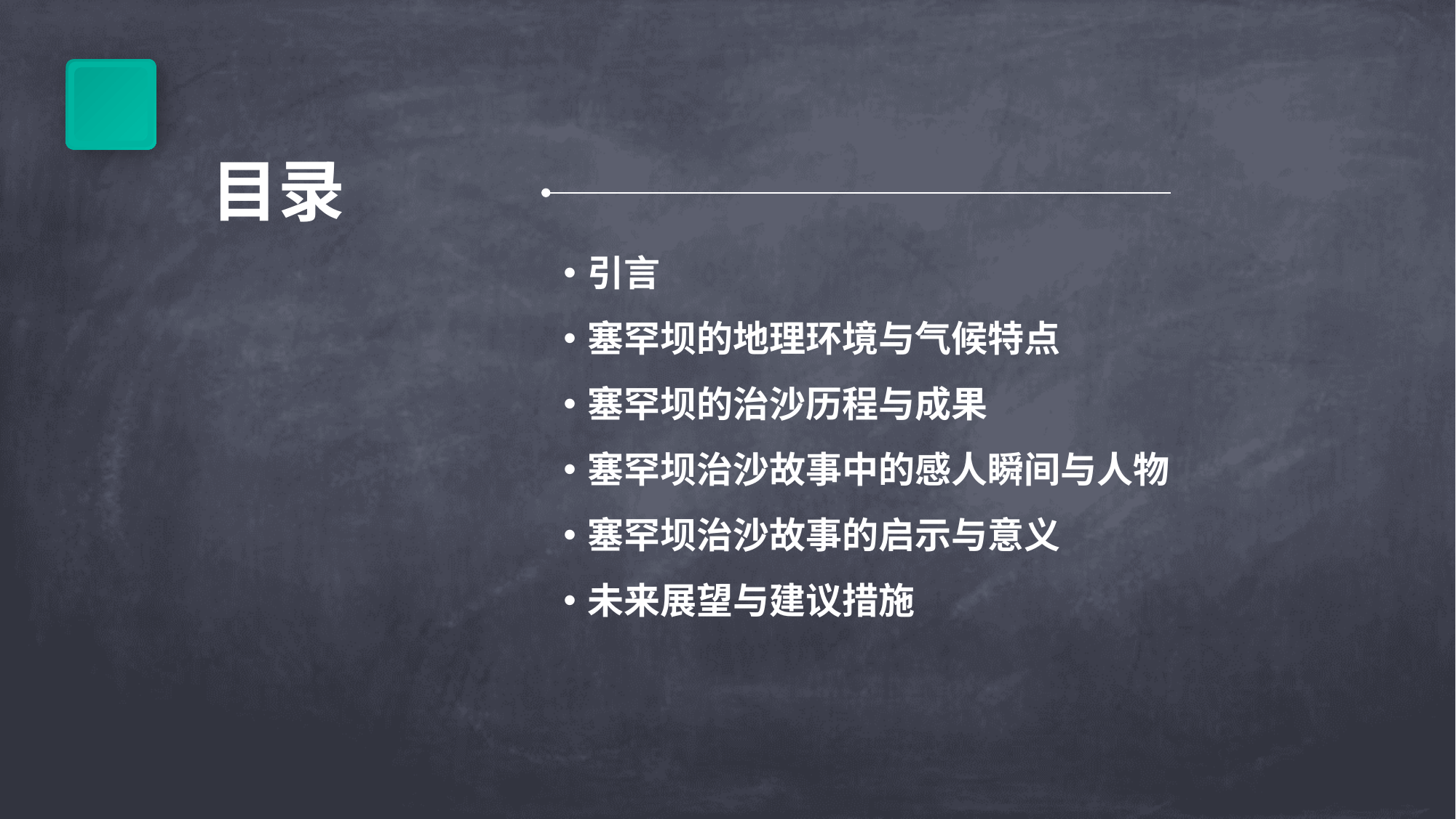

目录
引言
塞罕坝的地理环境与气候特点
塞罕坝的治沙历程与成果
塞罕坝治沙故事中的感人瞬间与人物
塞罕坝治沙故事的启示与意义
未来展望与建议措施